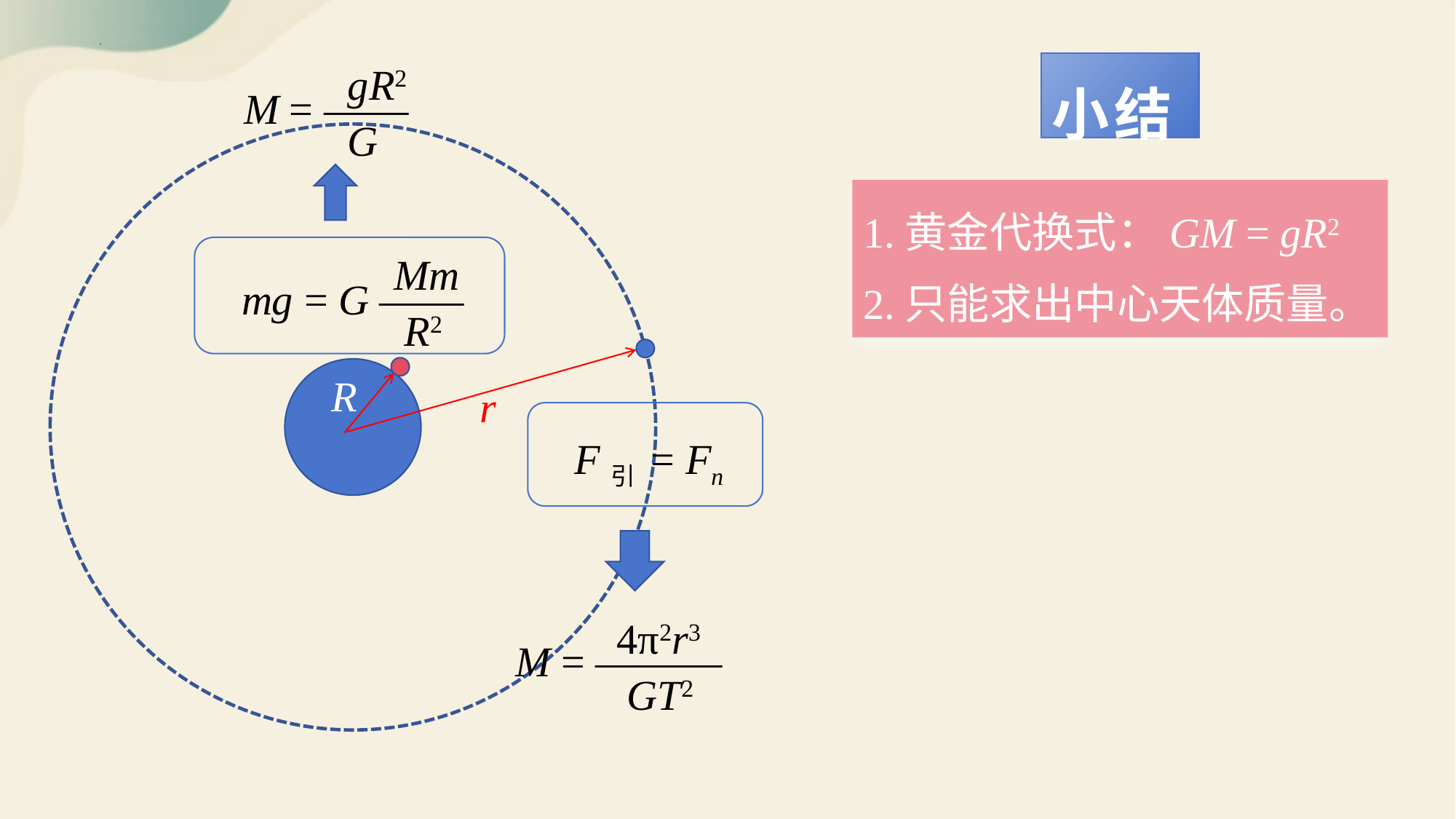

gR2
G
M = ——

小结

1.黄金代换式：GM = gR2
2.只能求出中心天体质量。
Mm
 R2
mg = G ——

R
r

F引 = Fn

4π2r3
 GT2
M = ———